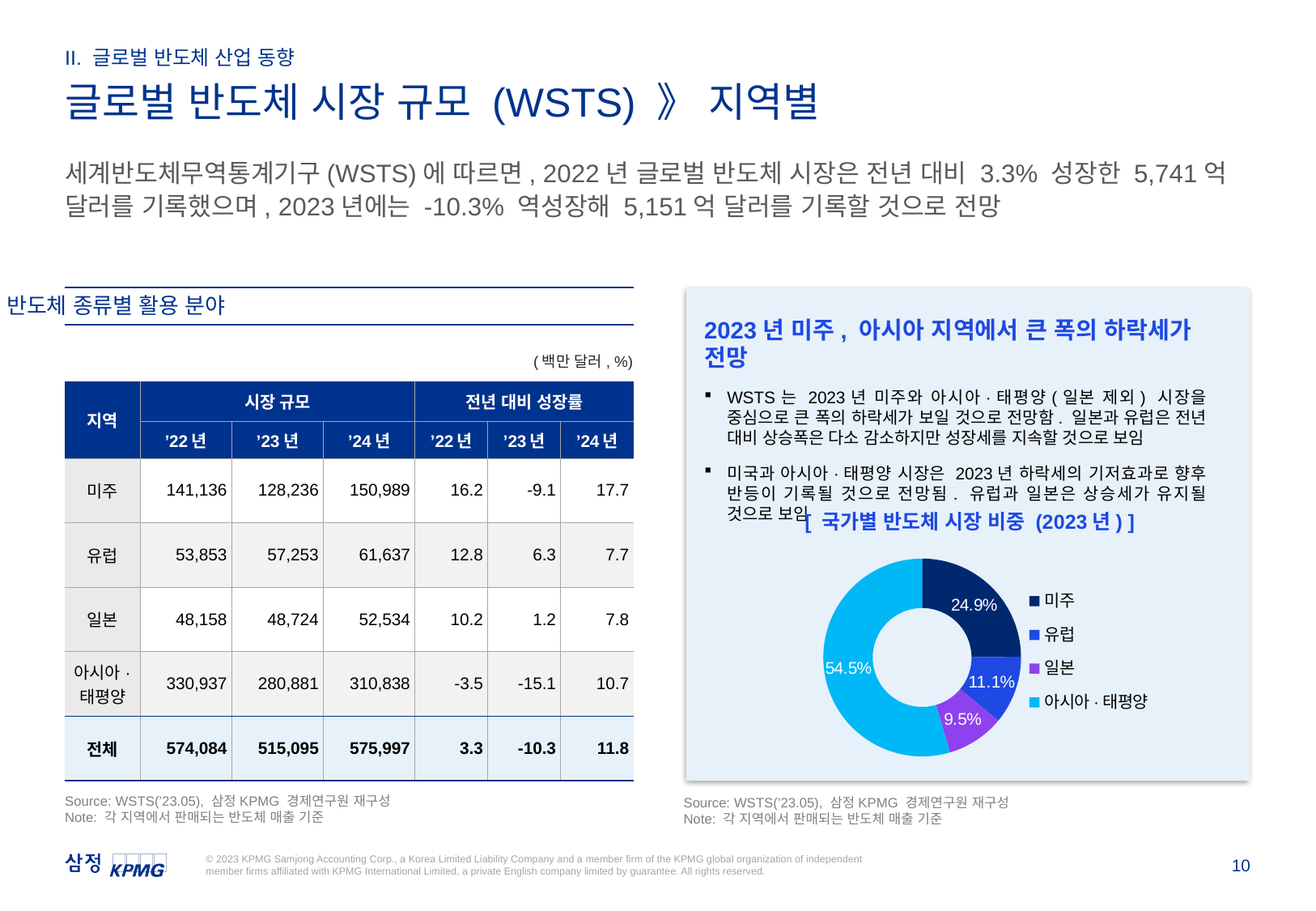

II. 글로벌 반도체 산업 동향
글로벌 반도체 시장 규모 (WSTS) 》 지역별
세계반도체무역통계기구(WSTS)에 따르면, 2022년 글로벌 반도체 시장은 전년 대비 3.3% 성장한 5,741억 달러를 기록했으며, 2023년에는 -10.3% 역성장해 5,151억 달러를 기록할 것으로 전망
반도체 종류별 활용 분야

2023년 미주, 아시아 지역에서 큰 폭의 하락세가 전망
WSTS는 2023년 미주와 아시아·태평양(일본 제외) 시장을 중심으로 큰 폭의 하락세가 보일 것으로 전망함. 일본과 유럽은 전년 대비 상승폭은 다소 감소하지만 성장세를 지속할 것으로 보임
미국과 아시아·태평양 시장은 2023년 하락세의 기저효과로 향후 반등이 기록될 것으로 전망됨. 유럽과 일본은 상승세가 유지될 것으로 보임
(백만 달러, %)
| 지역 | 시장 규모 |  |  | 전년 대비 성장률 |  |  |
| --- | --- | --- | --- | --- | --- | --- |
|  | ’22년 | ’23년 | ’24년 | ’22년 | ’23년 | ’24년 |
| 미주 | 141,136 | 128,236 | 150,989 | 16.2 | -9.1 | 17.7 |
| 유럽 | 53,853 | 57,253 | 61,637 | 12.8 | 6.3 | 7.7 |
| 일본 | 48,158 | 48,724 | 52,534 | 10.2 | 1.2 | 7.8 |
| 아시아· 태평양 | 330,937 | 280,881 | 310,838 | -3.5 | -15.1 | 10.7 |
| 전체 | 574,084 | 515,095 | 575,997 | 3.3 | -10.3 | 11.8 |

### Chart

| Category | 전체 |
|---|---|
| 미주 | 128236.0 |
| 유럽 | 57253.0 |
| 일본 | 48724.0 |
| 아시아·태평양 | 280881.0 |
[ 국가별 반도체 시장 비중 (2023년) ]
Source: WSTS(’23.05), 삼정KPMG 경제연구원 재구성
Note: 각 지역에서 판매되는 반도체 매출 기준
Source: WSTS(’23.05), 삼정KPMG 경제연구원 재구성
Note: 각 지역에서 판매되는 반도체 매출 기준